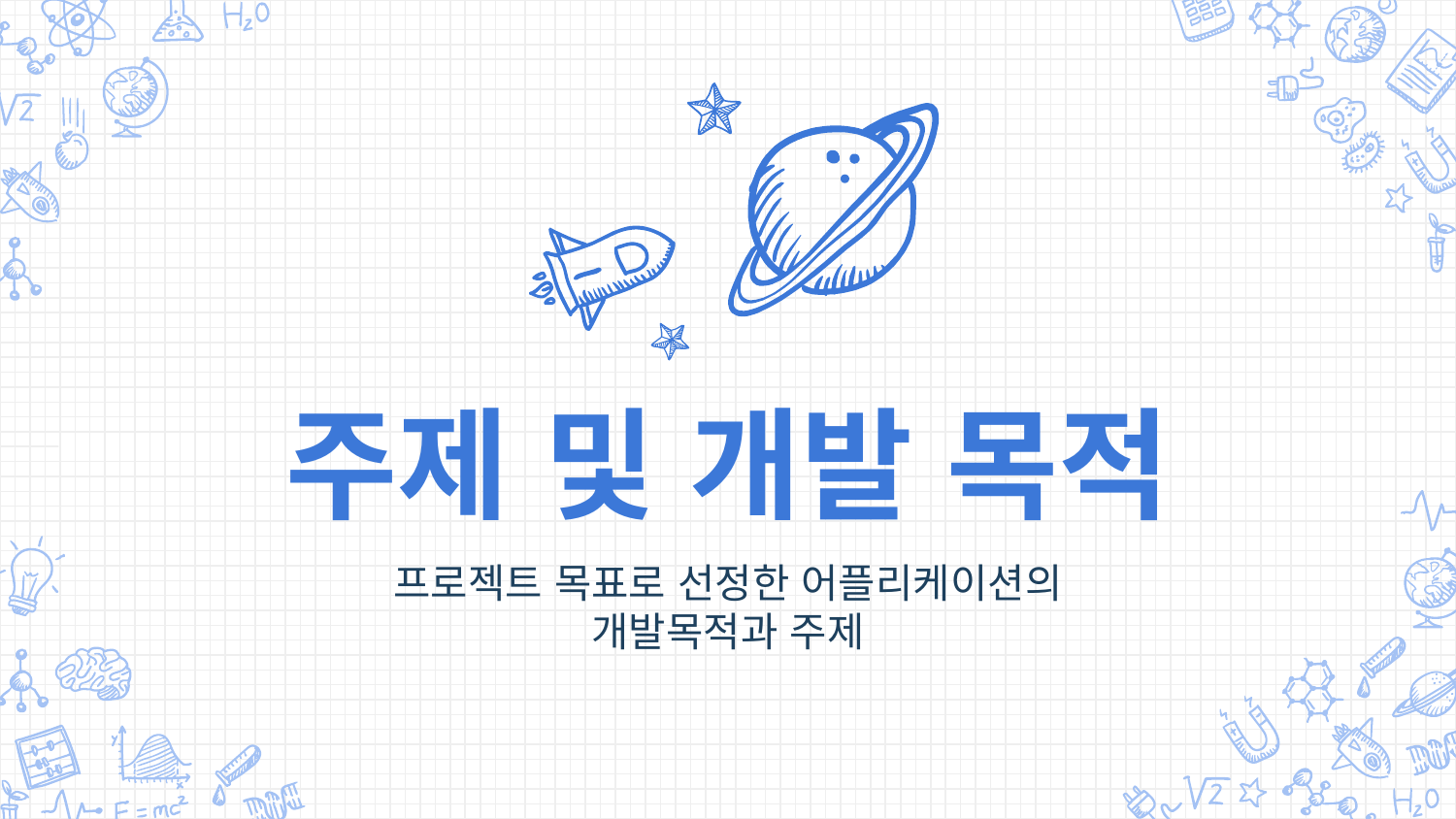

주제 및 개발 목적
프로젝트 목표로 선정한 어플리케이션의 개발목적과 주제